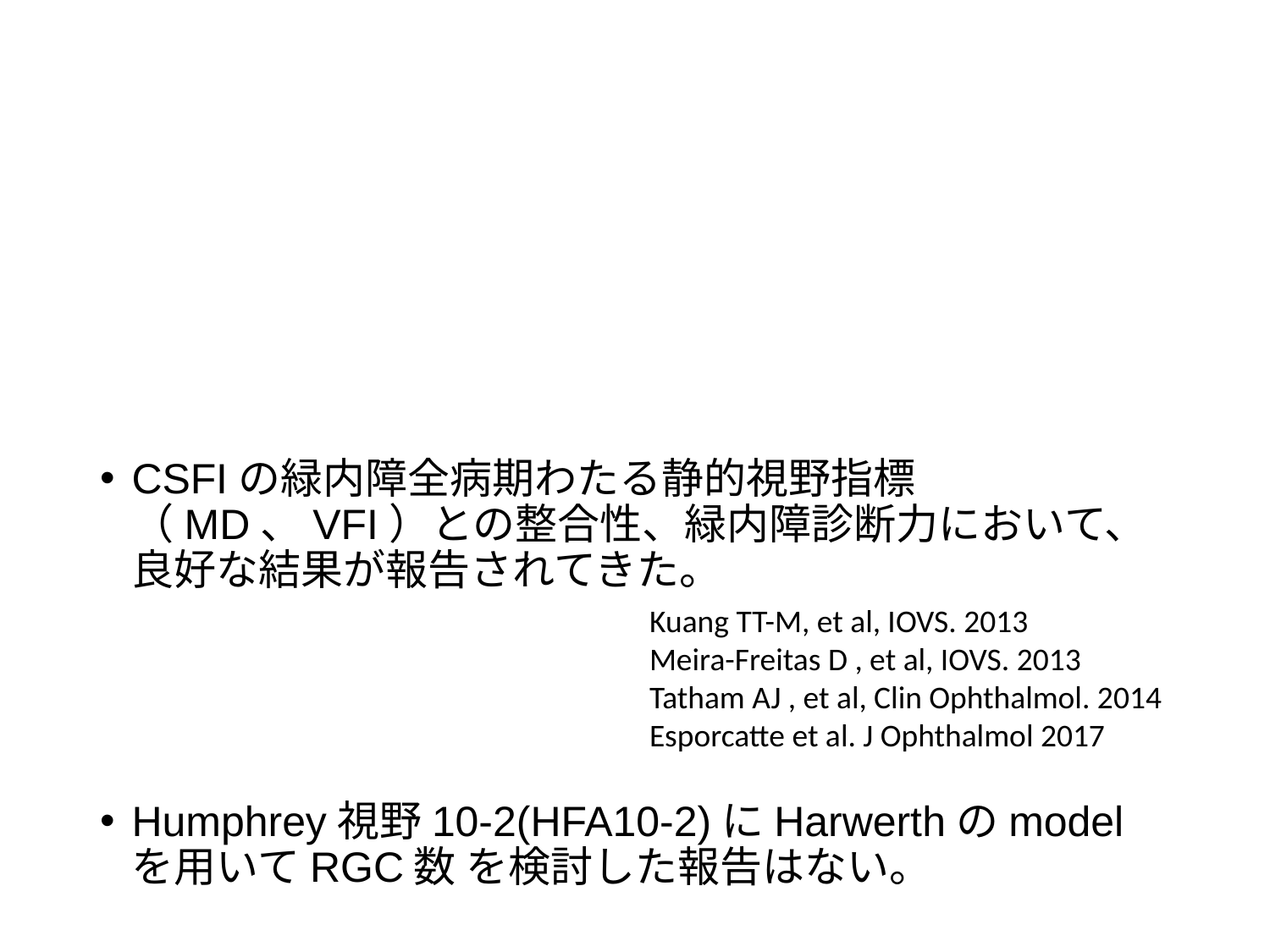

CSFIの緑内障全病期わたる静的視野指標（MD、VFI）との整合性、緑内障診断力において、良好な結果が報告されてきた。
Kuang TT-M, et al, IOVS. 2013
Meira-Freitas D , et al, IOVS. 2013
Tatham AJ , et al, Clin Ophthalmol. 2014
Esporcatte et al. J Ophthalmol 2017
Humphrey視野10-2(HFA10-2)にHarwerthのmodelを用いてRGC数 を検討した報告はない。